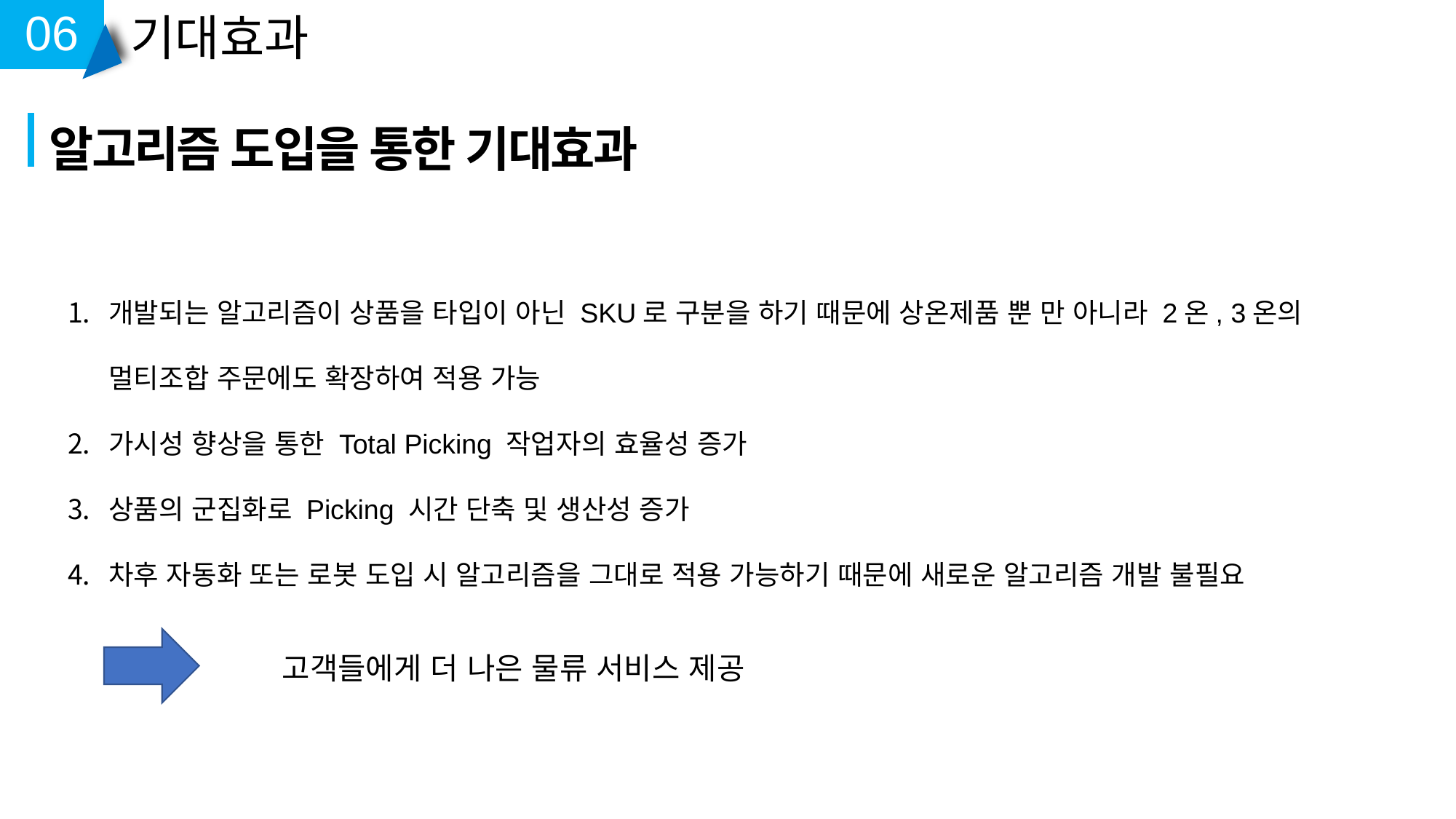

06
기대효과

알고리즘 도입을 통한 기대효과
개발되는 알고리즘이 상품을 타입이 아닌 SKU로 구분을 하기 때문에 상온제품 뿐 만 아니라 2온, 3온의 멀티조합 주문에도 확장하여 적용 가능
가시성 향상을 통한 Total Picking 작업자의 효율성 증가
상품의 군집화로 Picking 시간 단축 및 생산성 증가
차후 자동화 또는 로봇 도입 시 알고리즘을 그대로 적용 가능하기 때문에 새로운 알고리즘 개발 불필요

고객들에게 더 나은 물류 서비스 제공